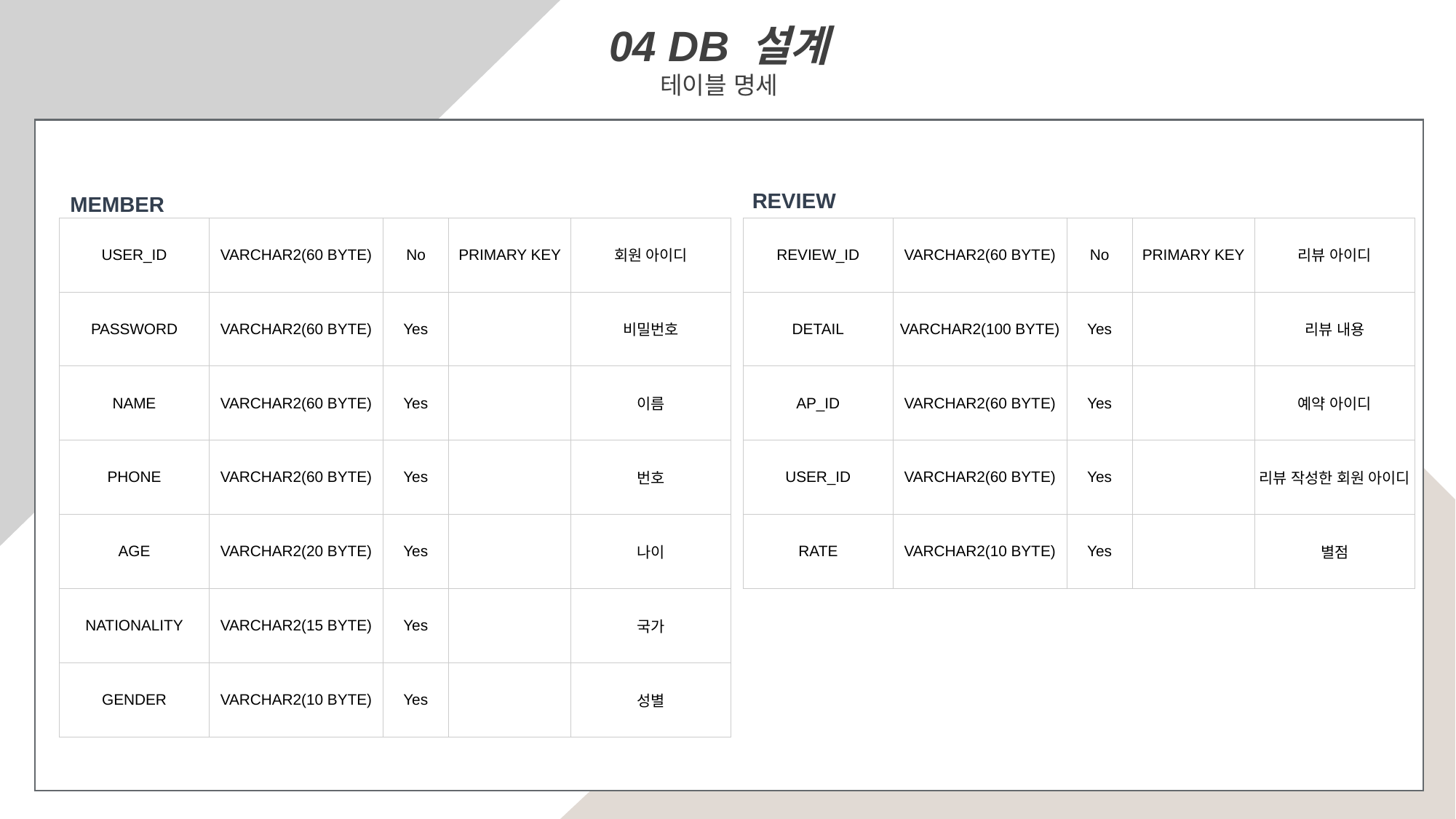

04 DB 설계
테이블 명세

REVIEW
MEMBER

| USER\_ID | VARCHAR2(60 BYTE) | No | PRIMARY KEY | 회원 아이디 |
| --- | --- | --- | --- | --- |
| PASSWORD | VARCHAR2(60 BYTE) | Yes |  | 비밀번호 |
| NAME | VARCHAR2(60 BYTE) | Yes |  | 이름 |
| PHONE | VARCHAR2(60 BYTE) | Yes |  | 번호 |
| AGE | VARCHAR2(20 BYTE) | Yes |  | 나이 |
| NATIONALITY | VARCHAR2(15 BYTE) | Yes |  | 국가 |
| GENDER | VARCHAR2(10 BYTE) | Yes |  | 성별 |
| REVIEW\_ID | VARCHAR2(60 BYTE) | No | PRIMARY KEY | 리뷰 아이디 |
| --- | --- | --- | --- | --- |
| DETAIL | VARCHAR2(100 BYTE) | Yes |  | 리뷰 내용 |
| AP\_ID | VARCHAR2(60 BYTE) | Yes |  | 예약 아이디 |
| USER\_ID | VARCHAR2(60 BYTE) | Yes |  | 리뷰 작성한 회원 아이디 |
| RATE | VARCHAR2(10 BYTE) | Yes |  | 별점 |